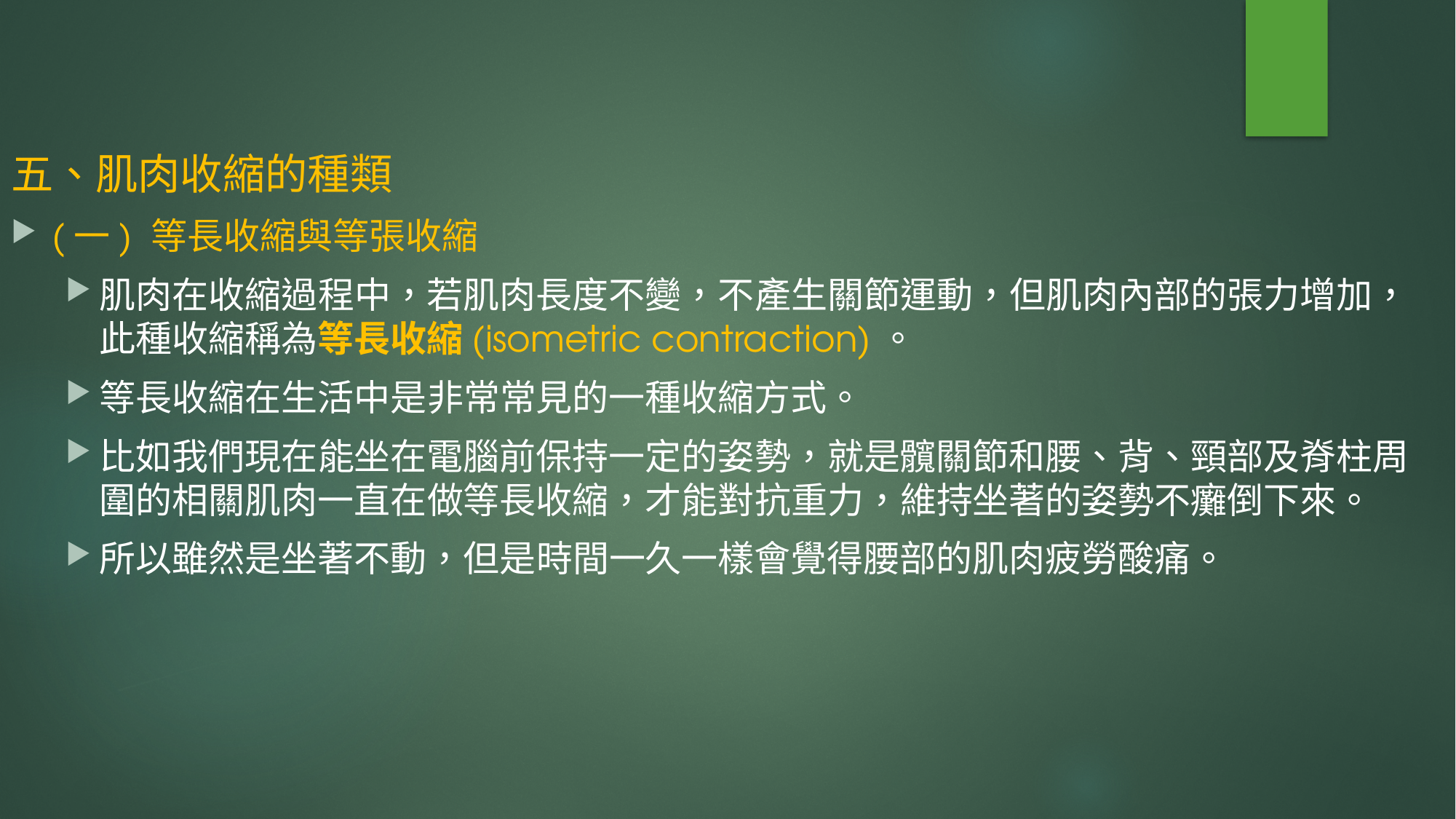

五、肌肉收縮的種類
(一) 等長收縮與等張收縮
肌肉在收縮過程中，若肌肉長度不變，不產生關節運動，但肌肉內部的張力增加，此種收縮稱為等長收縮(isometric contraction)。
等長收縮在生活中是非常常見的一種收縮方式。
比如我們現在能坐在電腦前保持一定的姿勢，就是髖關節和腰、背、頸部及脊柱周圍的相關肌肉一直在做等長收縮，才能對抗重力，維持坐著的姿勢不癱倒下來。
所以雖然是坐著不動，但是時間一久一樣會覺得腰部的肌肉疲勞酸痛。